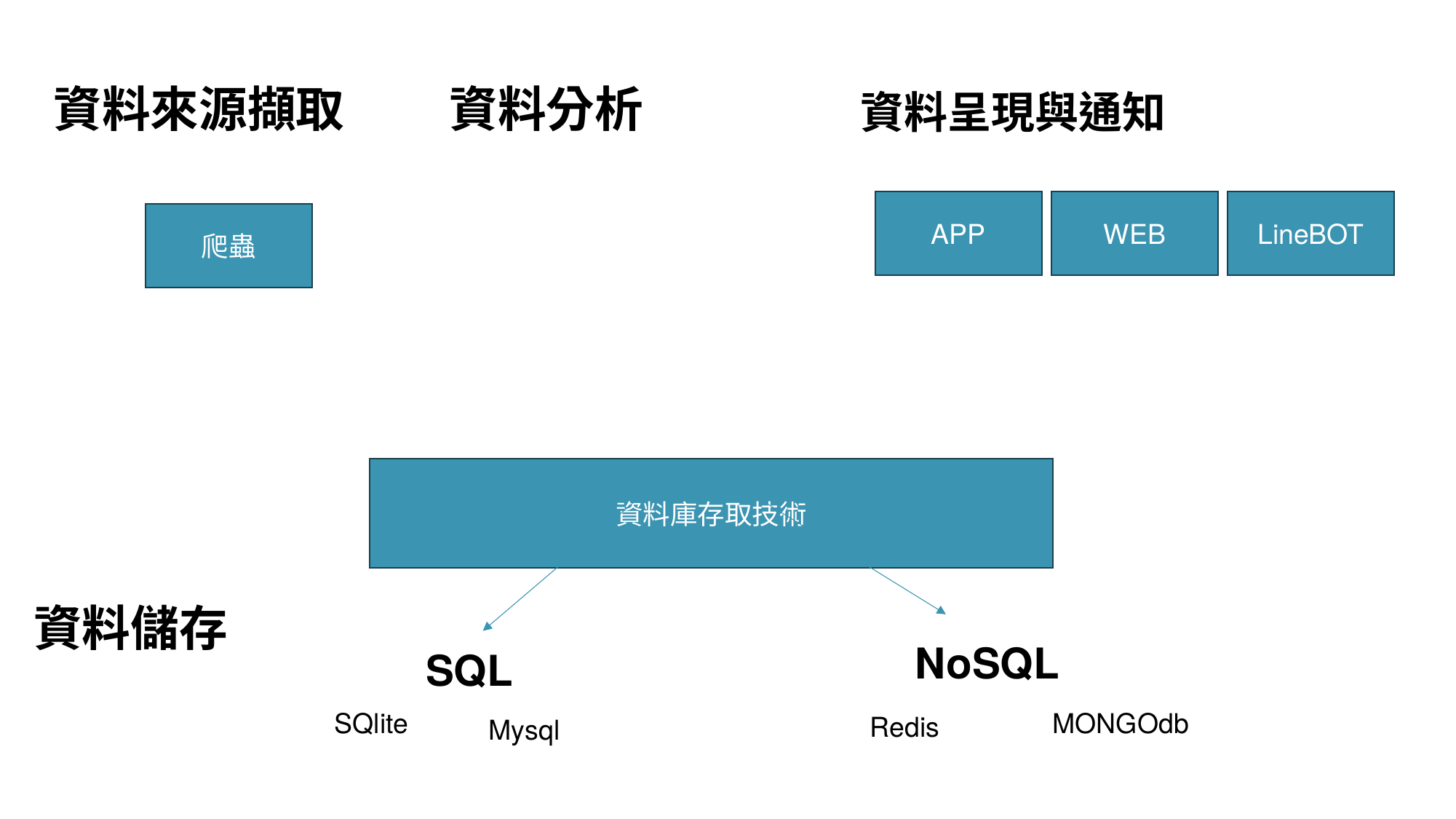

# 資料來源擷取
資料分析
資料呈現與通知
APP
WEB
LineBOT
爬蟲
資料庫存取技術
資料儲存
NoSQL
SQL
SQlite
MONGOdb
Redis
Mysql